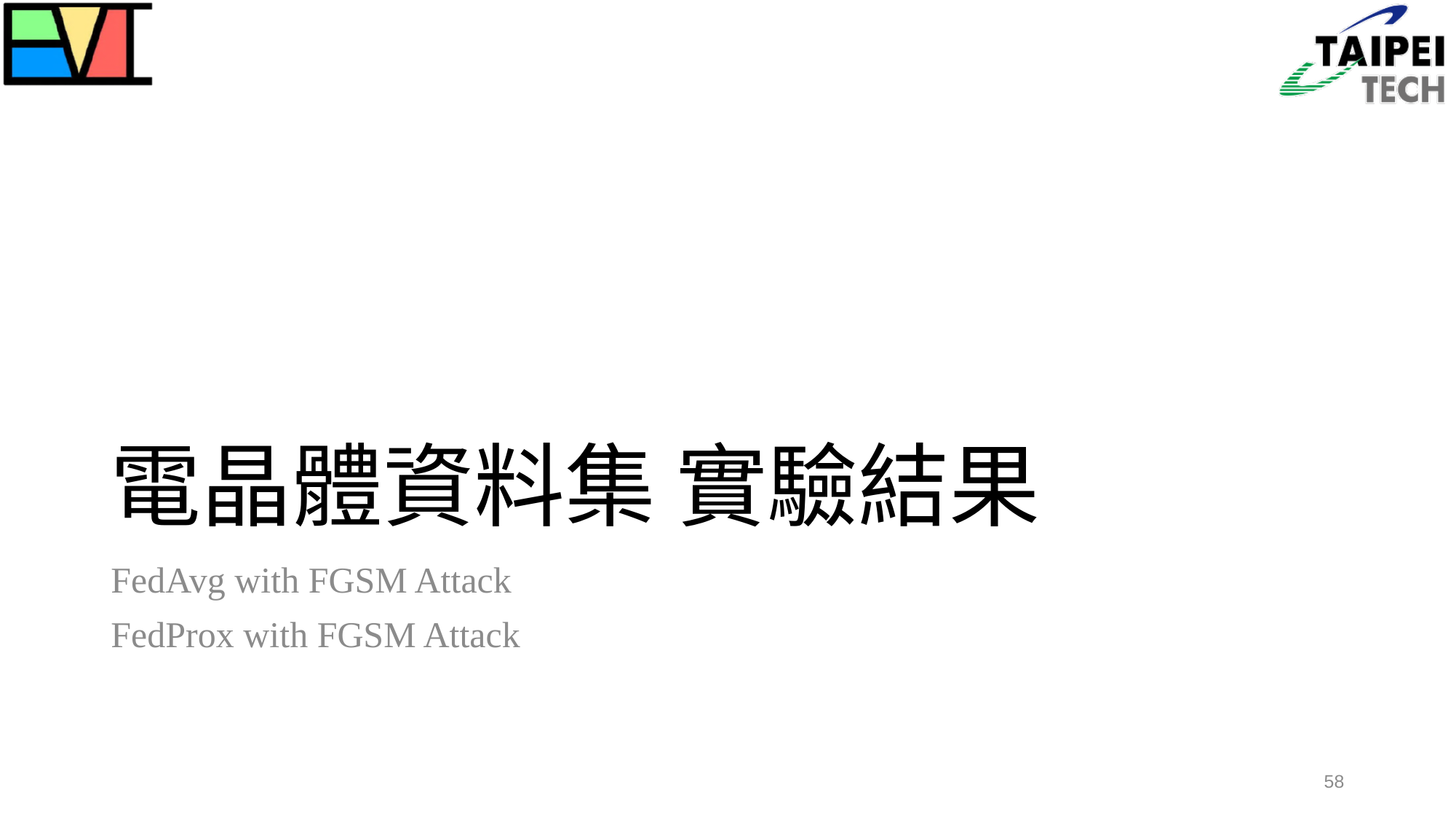

# 電晶體資料集 實驗結果
FedAvg with FGSM Attack
FedProx with FGSM Attack
58